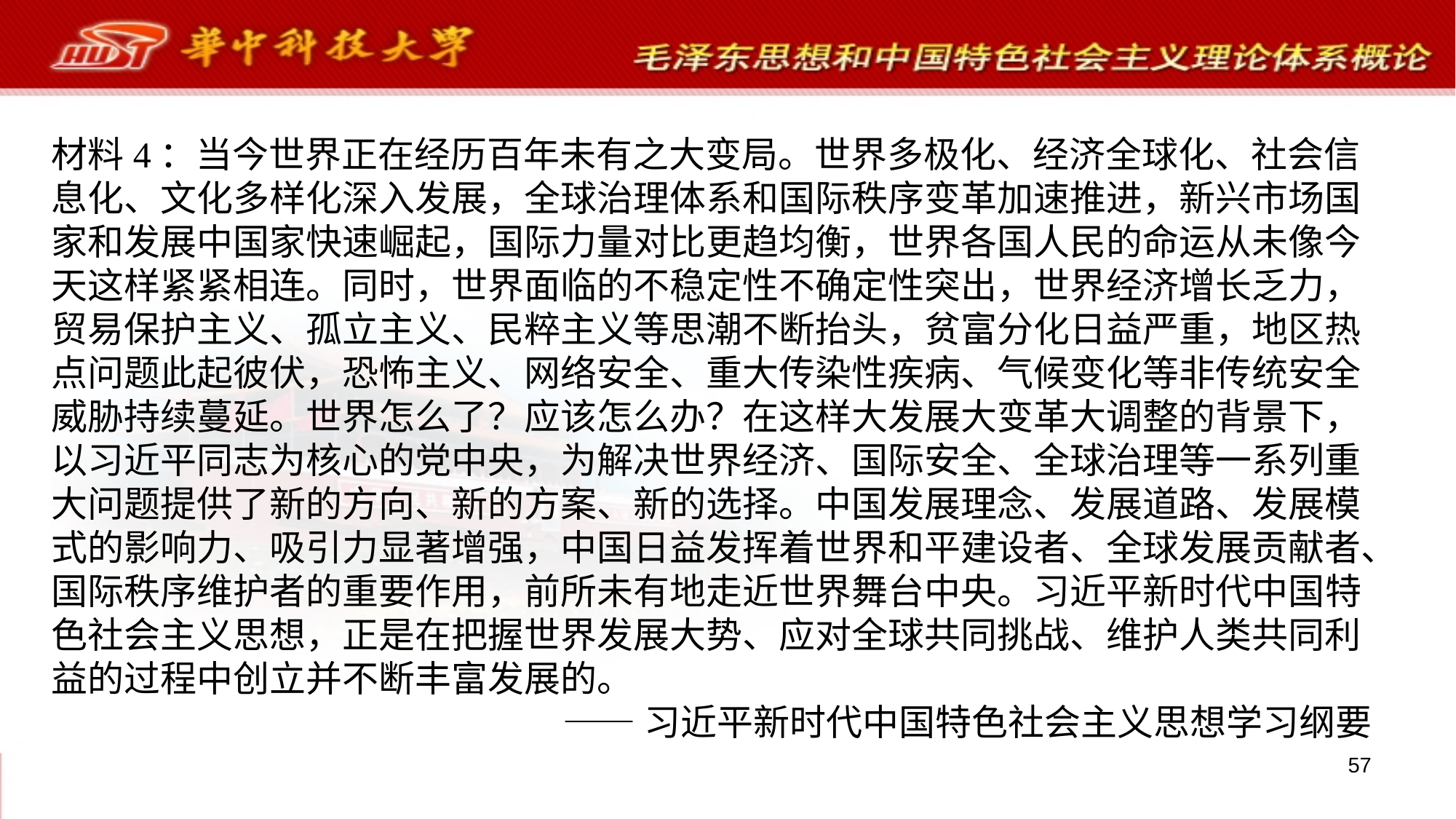

材料4：当今世界正在经历百年未有之大变局。世界多极化、经济全球化、社会信息化、文化多样化深入发展，全球治理体系和国际秩序变革加速推进，新兴市场国家和发展中国家快速崛起，国际力量对比更趋均衡，世界各国人民的命运从未像今天这样紧紧相连。同时，世界面临的不稳定性不确定性突出，世界经济增长乏力，贸易保护主义、孤立主义、民粹主义等思潮不断抬头，贫富分化日益严重，地区热点问题此起彼伏，恐怖主义、网络安全、重大传染性疾病、气候变化等非传统安全威胁持续蔓延。世界怎么了？应该怎么办？在这样大发展大变革大调整的背景下，以习近平同志为核心的党中央，为解决世界经济、国际安全、全球治理等一系列重大问题提供了新的方向、新的方案、新的选择。中国发展理念、发展道路、发展模式的影响力、吸引力显著增强，中国日益发挥着世界和平建设者、全球发展贡献者、国际秩序维护者的重要作用，前所未有地走近世界舞台中央。习近平新时代中国特色社会主义思想，正是在把握世界发展大势、应对全球共同挑战、维护人类共同利益的过程中创立并不断丰富发展的。
     ——习近平新时代中国特色社会主义思想学习纲要
57